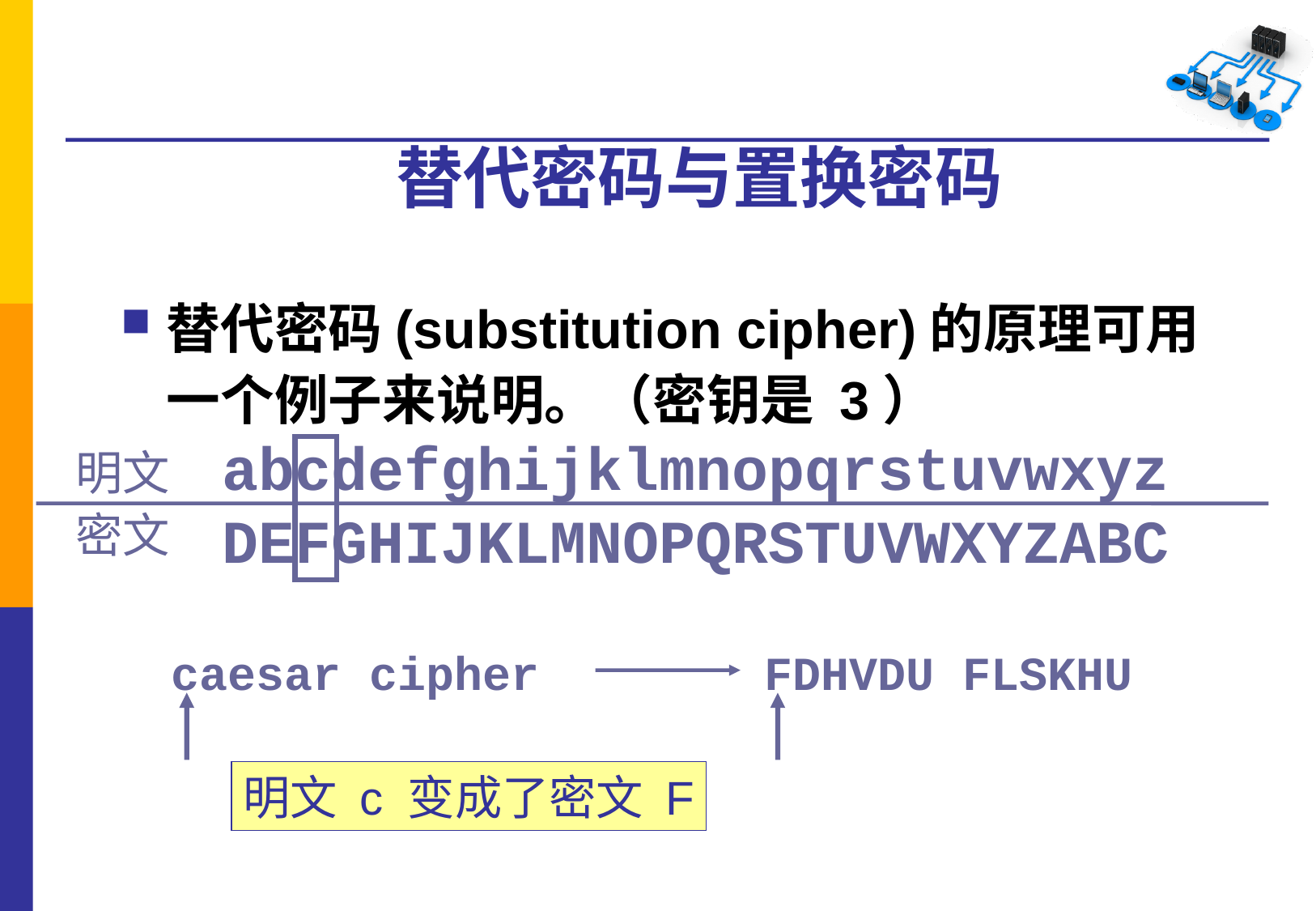

# 替代密码与置换密码
替代密码(substitution cipher)的原理可用一个例子来说明。（密钥是 3）
abcdefghijklmnopqrstuvwxyz
DEFGHIJKLMNOPQRSTUVWXYZABC

明文
密文

caesar cipher
FDHVDU FLSKHU

明文 c 变成了密文 F